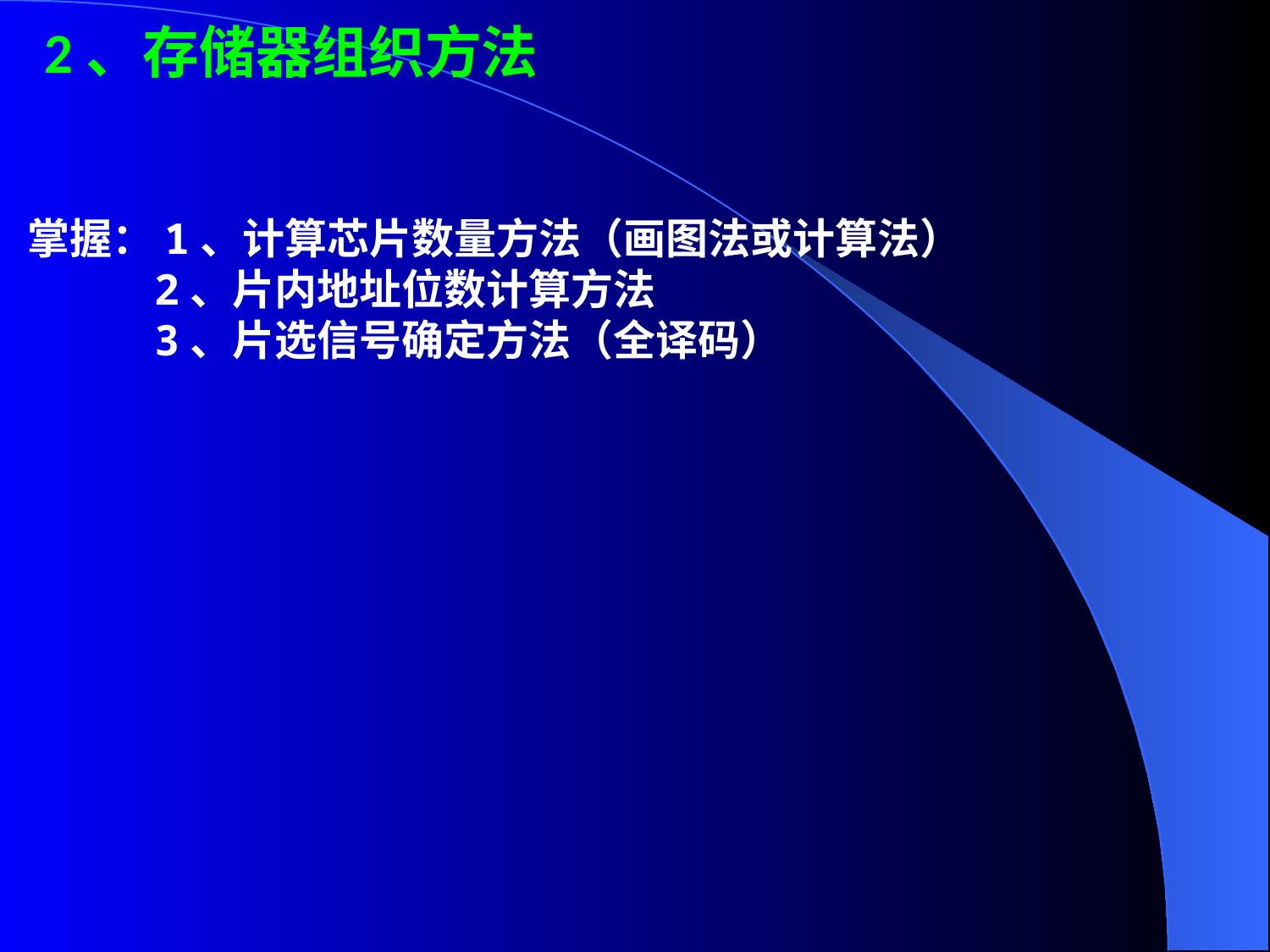

2、存储器组织方法
掌握：1、计算芯片数量方法（画图法或计算法）
	2、片内地址位数计算方法
	3、片选信号确定方法（全译码）